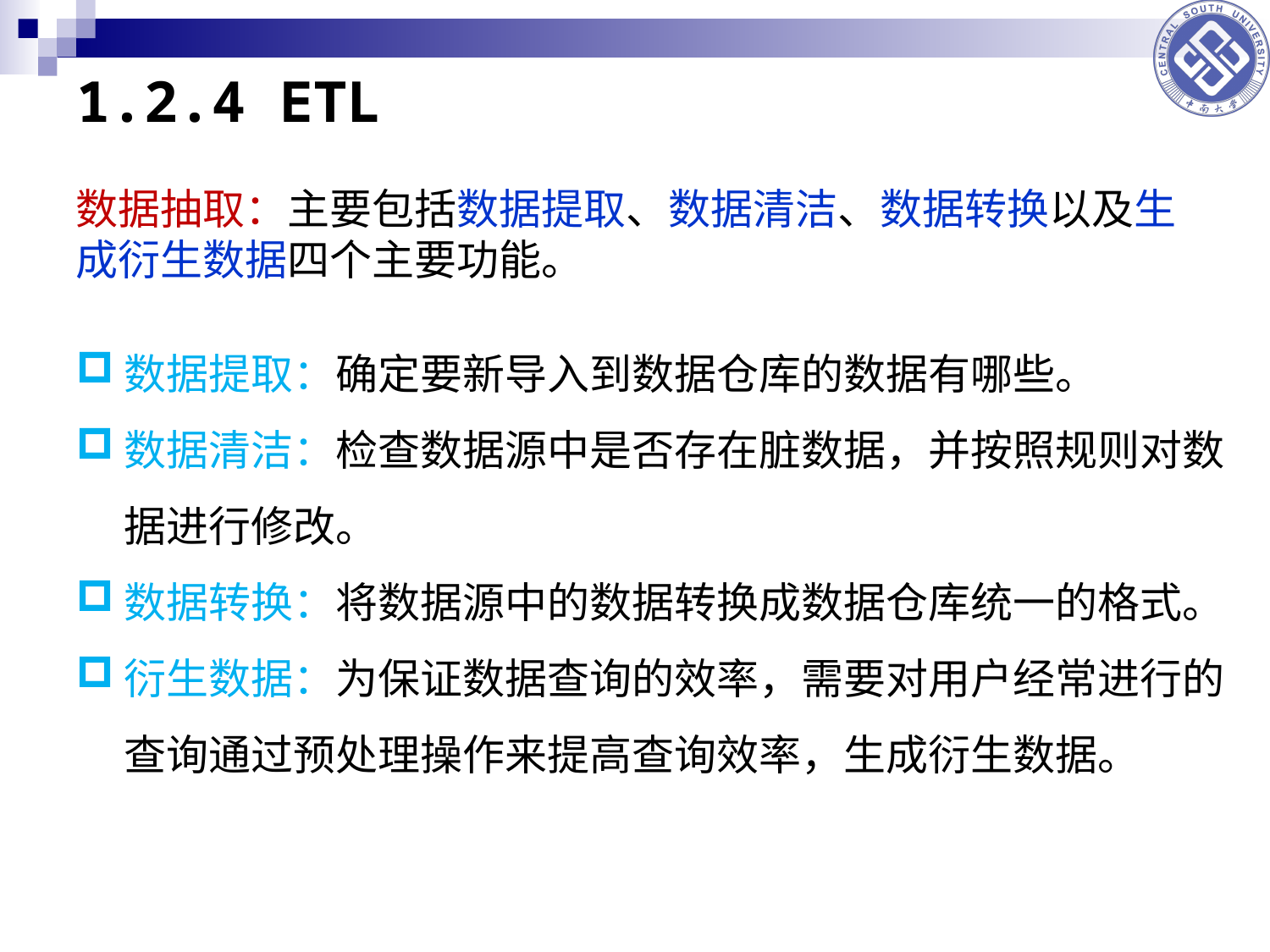

# 1.2.4 ETL
数据抽取：主要包括数据提取、数据清洁、数据转换以及生成衍生数据四个主要功能。
数据提取：确定要新导入到数据仓库的数据有哪些。
数据清洁：检查数据源中是否存在脏数据，并按照规则对数据进行修改。
数据转换：将数据源中的数据转换成数据仓库统一的格式。
衍生数据：为保证数据查询的效率，需要对用户经常进行的查询通过预处理操作来提高查询效率，生成衍生数据。